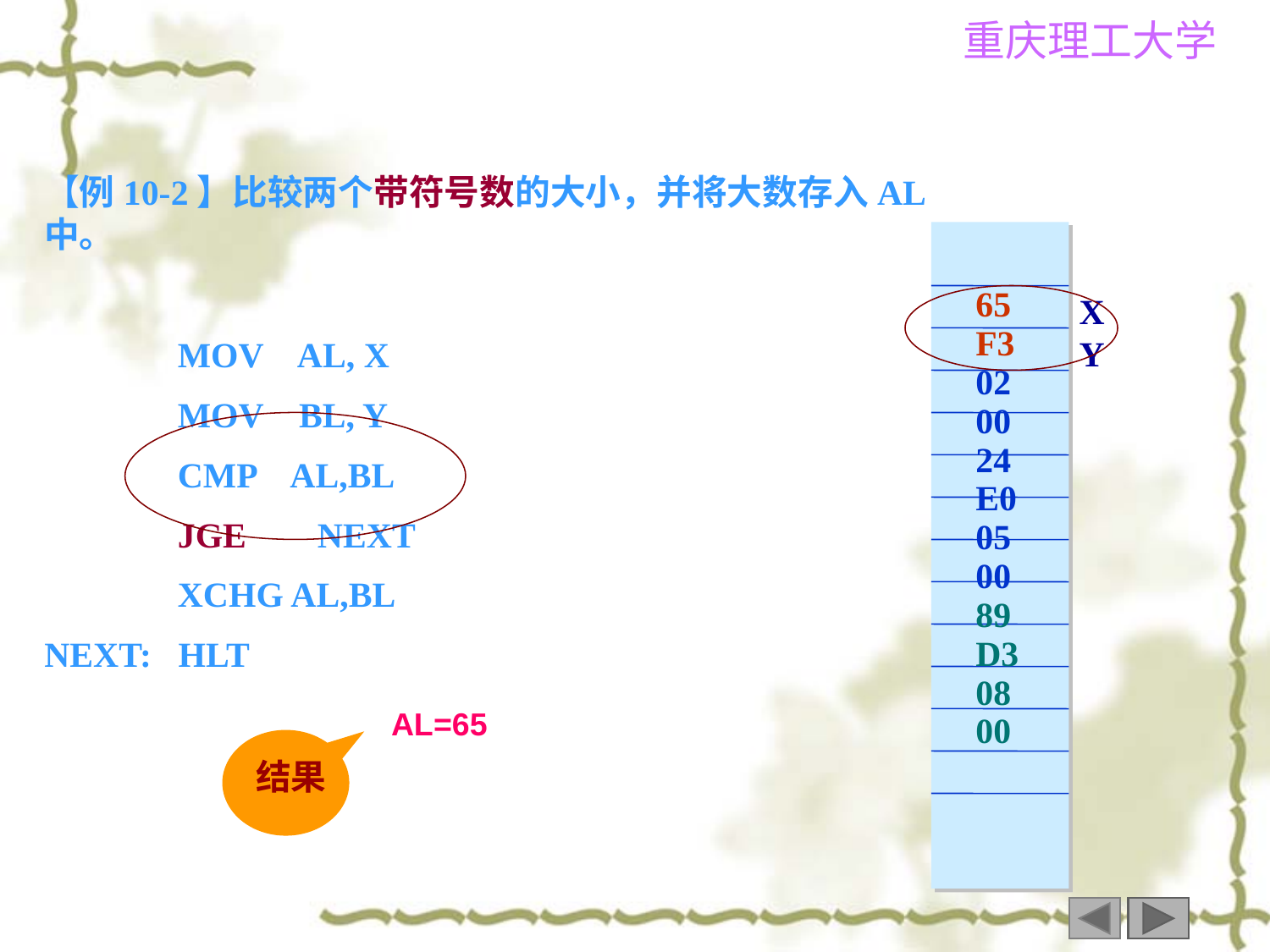

【例10-2】比较两个带符号数的大小，并将大数存入AL中。

               MOV    AL, X
               MOV    BL, Y
               CMP    AL,BL
               JGE        NEXT
               XCHG AL,BL
NEXT:   HLT

X
Y

65
F3
02
00
24
E0
05
00
89
D3
08
00

AL=65

结果